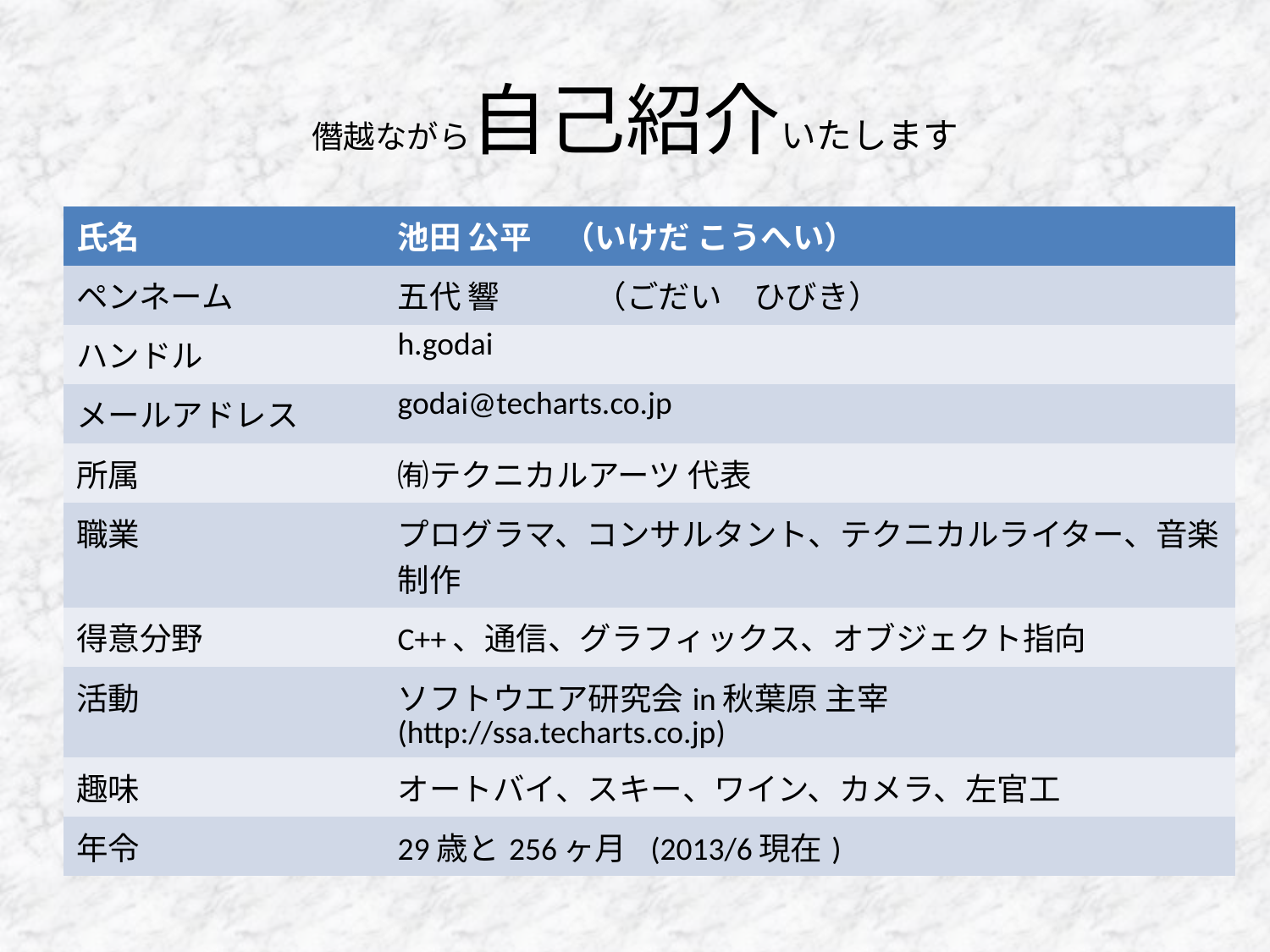

# 僭越ながら自己紹介いたします
| 氏名 | 池田 公平　（いけだ こうへい） |
| --- | --- |
| ペンネーム | 五代 響　　　（ごだい　ひびき） |
| ハンドル | h.godai |
| メールアドレス | godai@techarts.co.jp |
| 所属 | ㈲テクニカルアーツ 代表 |
| 職業 | プログラマ、コンサルタント、テクニカルライター、音楽制作 |
| 得意分野 | C++、通信、グラフィックス、オブジェクト指向 |
| 活動 | ソフトウエア研究会in秋葉原 主宰 (http://ssa.techarts.co.jp) |
| 趣味 | オートバイ、スキー、ワイン、カメラ、左官工 |
| 年令 | 29歳と256ヶ月 (2013/6現在) |